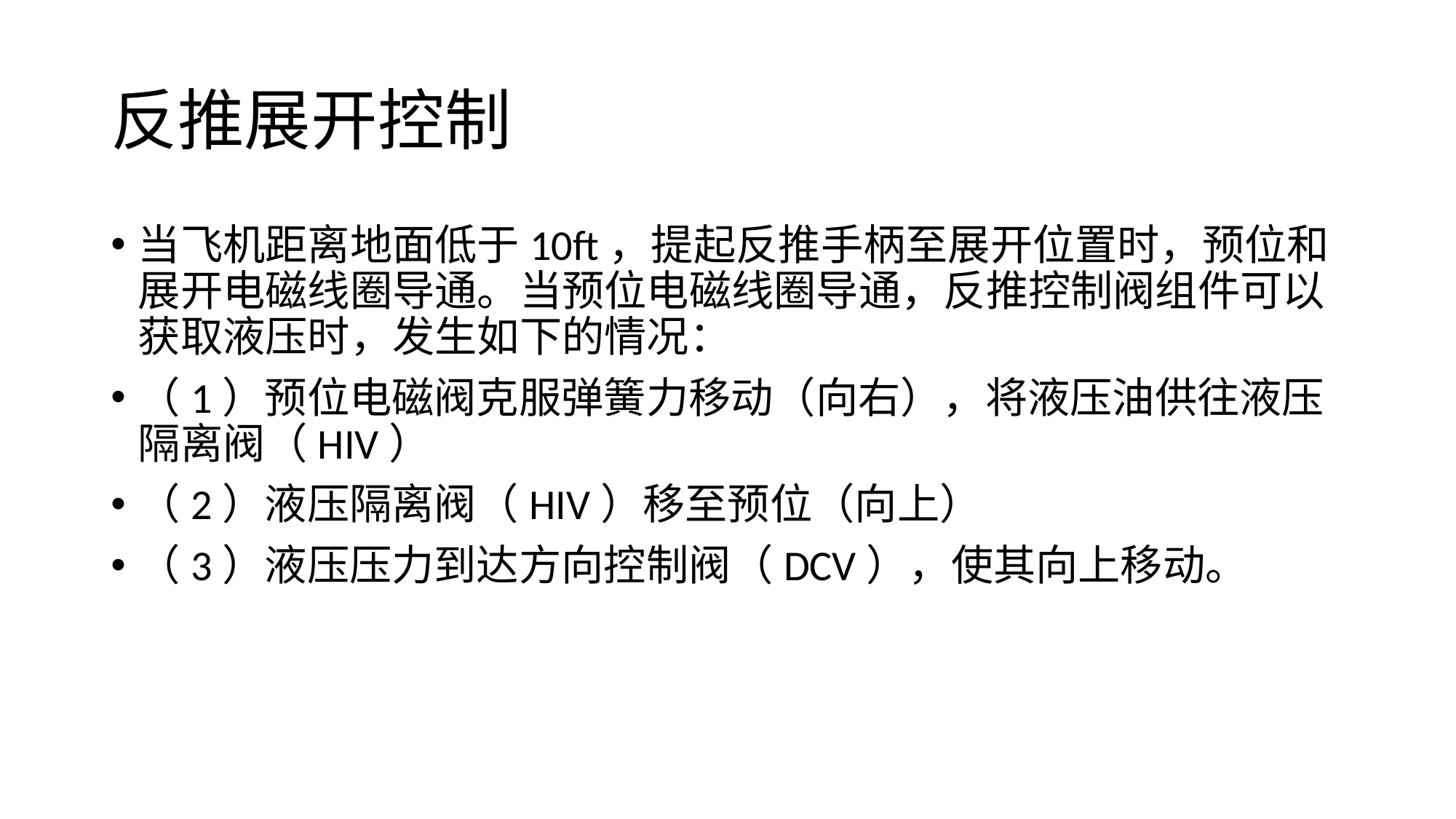

# 反推展开控制
当飞机距离地面低于10ft，提起反推手柄至展开位置时，预位和展开电磁线圈导通。当预位电磁线圈导通，反推控制阀组件可以获取液压时，发生如下的情况：
（1）预位电磁阀克服弹簧力移动（向右），将液压油供往液压隔离阀（HIV）
（2）液压隔离阀（HIV）移至预位（向上）
（3）液压压力到达方向控制阀（DCV），使其向上移动。